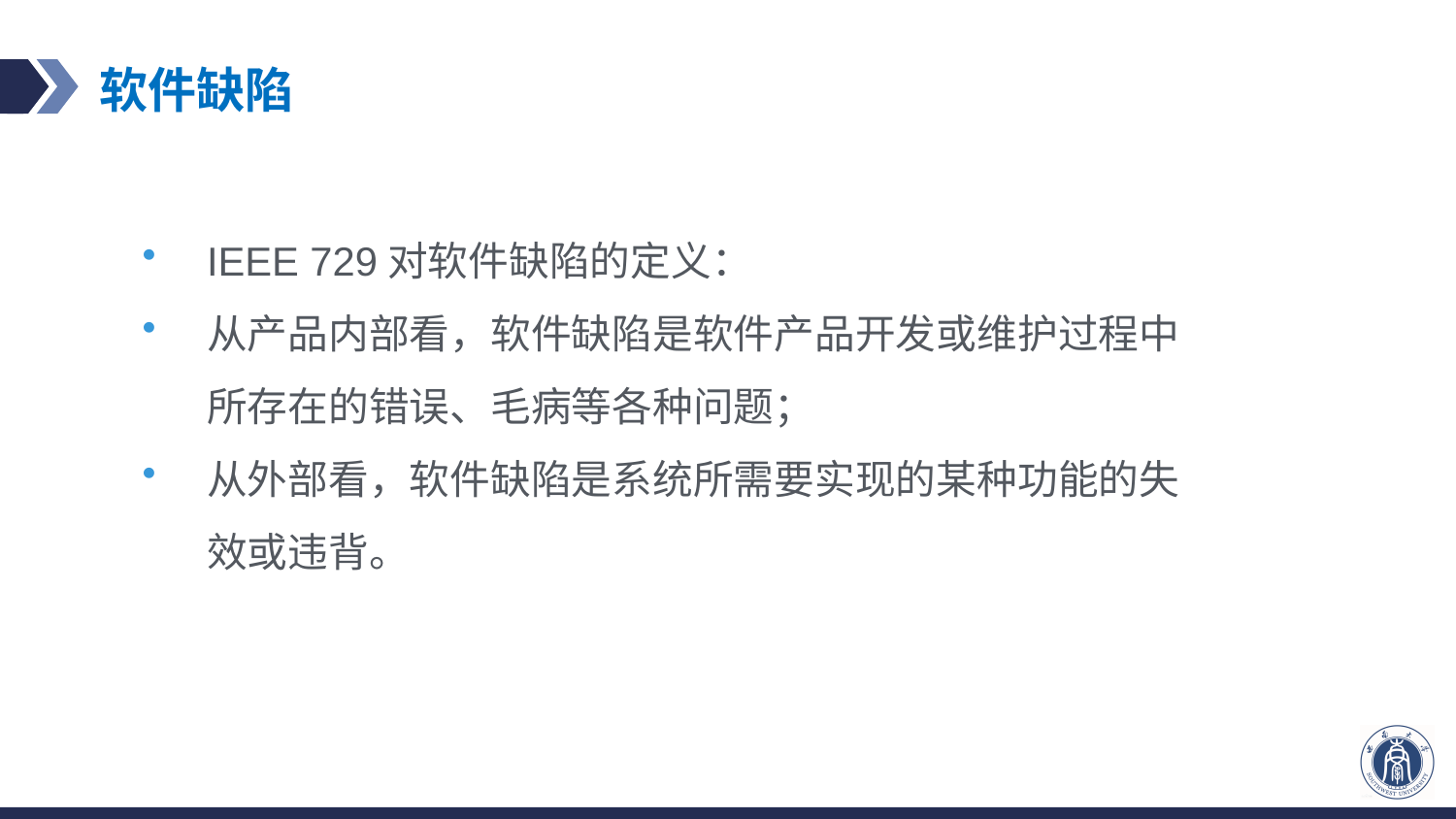

# 软件缺陷
IEEE 729对软件缺陷的定义：
从产品内部看，软件缺陷是软件产品开发或维护过程中所存在的错误、毛病等各种问题；
从外部看，软件缺陷是系统所需要实现的某种功能的失效或违背。